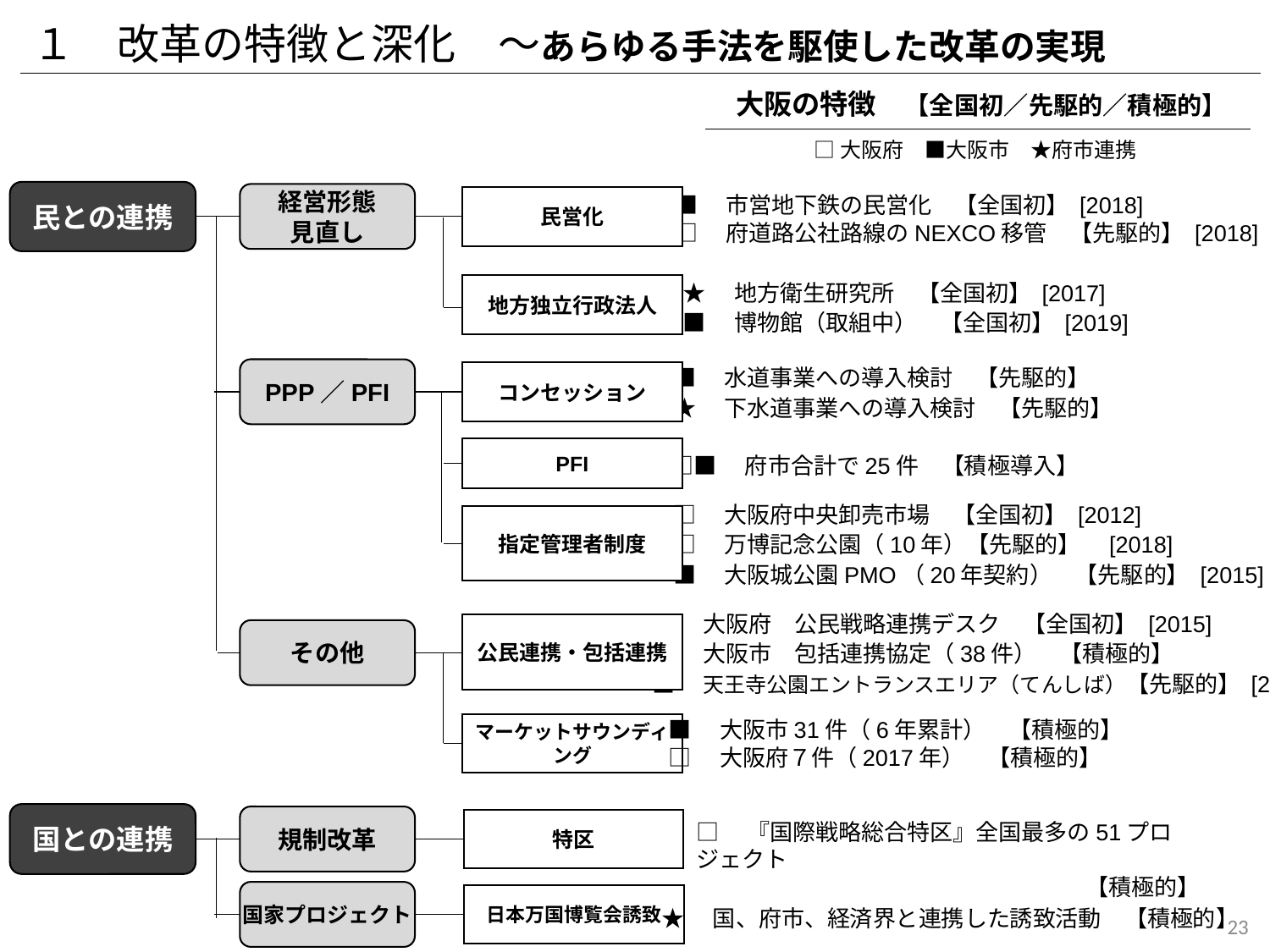

１　改革の特徴と深化　～あらゆる手法を駆使した改革の実現
大阪の特徴　【全国初／先駆的／積極的】
□大阪府　■大阪市　★府市連携
民との連携
■　市営地下鉄の民営化　【全国初】 [2018]
□　府道路公社路線のNEXCO移管　【先駆的】 [2018]
経営形態
見直し
民営化
★　地方衛生研究所　【全国初】 [2017]
■　博物館（取組中）　【全国初】 [2019]
地方独立行政法人
■　水道事業への導入検討　【先駆的】
★　下水道事業への導入検討　【先駆的】
PPP／PFI
コンセッション
PFI
□■　府市合計で25件　【積極導入】
□　大阪府中央卸売市場　【全国初】 [2012]
□　万博記念公園（10年）【先駆的】　[2018]
■　大阪城公園PMO（20年契約）　【先駆的】 [2015]
指定管理者制度
□　大阪府　公民戦略連携デスク　【全国初】 [2015]
■　大阪市　包括連携協定（38件）　【積極的】
■　天王寺公園エントランスエリア（てんしば）【先駆的】 [2015]
公民連携・包括連携
その他
■　大阪市31件（6年累計）　【積極的】
□　大阪府７件（2017年）　【積極的】
マーケットサウンディング
国との連携
規制改革
特区
□　『国際戦略総合特区』全国最多の51プロジェクト
　【積極的】
国家プロジェクト
日本万国博覧会誘致
★　国、府市、経済界と連携した誘致活動　【積極的】
23